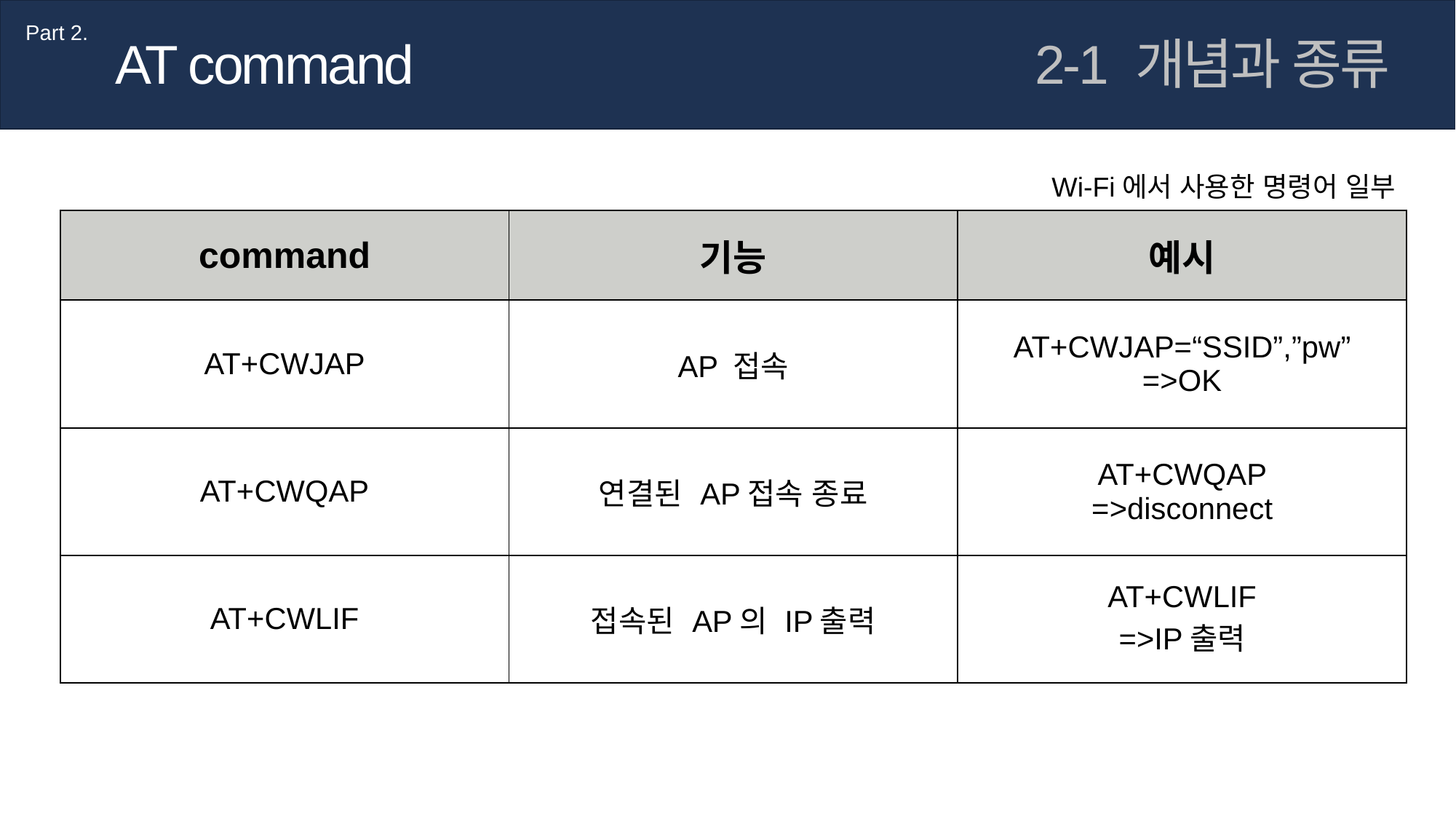

Part 2.
AT command
2-1 개념과 종류
Wi-Fi에서 사용한 명령어 일부
| command | 기능 | 예시 |
| --- | --- | --- |
| AT+CWJAP | AP 접속 | AT+CWJAP=“SSID”,”pw” =>OK |
| AT+CWQAP | 연결된 AP접속 종료 | AT+CWQAP =>disconnect |
| AT+CWLIF | 접속된 AP의 IP출력 | AT+CWLIF =>IP출력 |